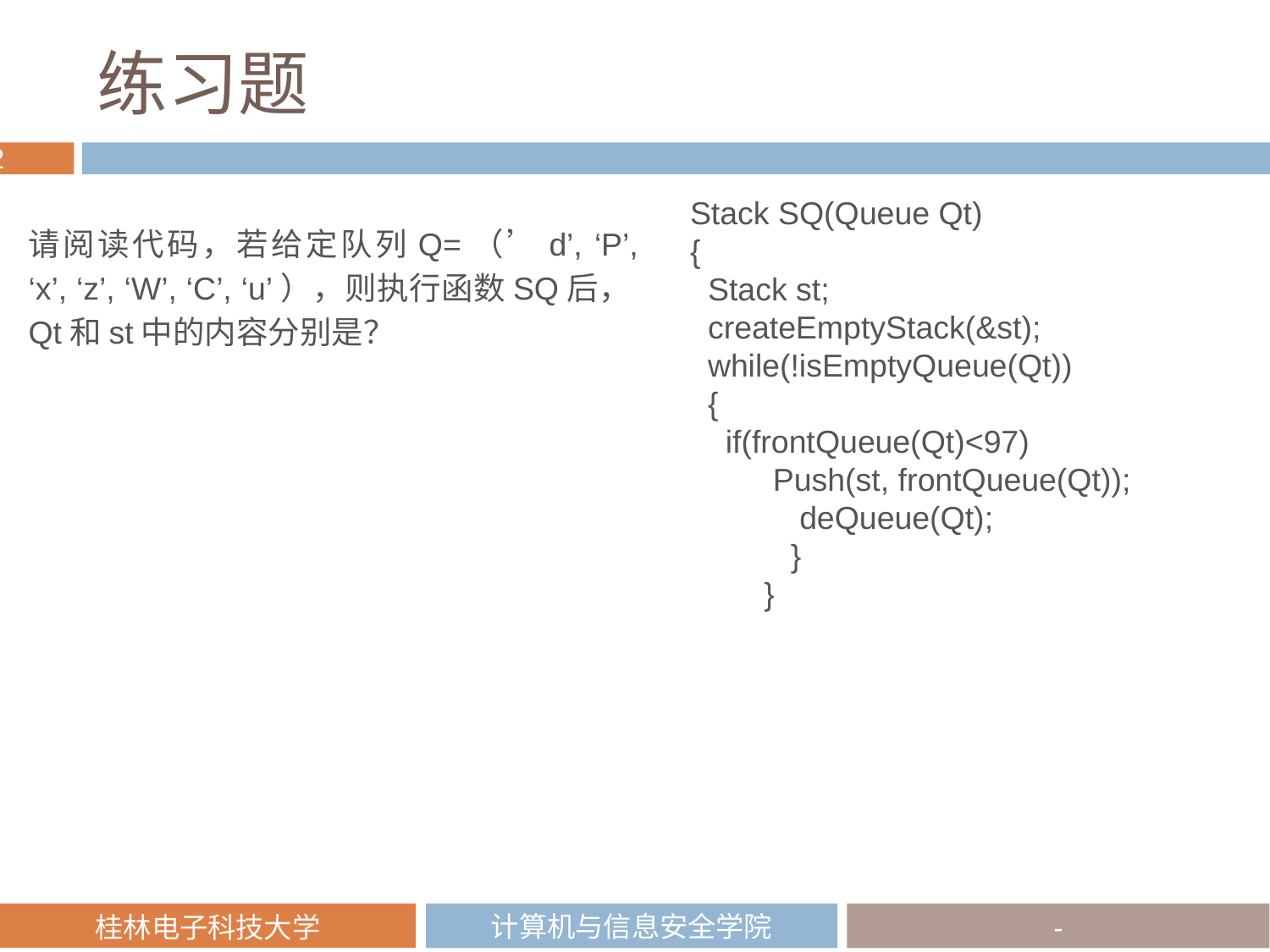

# 练习题
Stack SQ(Queue Qt)
{
  Stack st;
  createEmptyStack(&st);
  while(!isEmptyQueue(Qt))
  {
    if(frontQueue(Qt)<97)
 Push(st, frontQueue(Qt));
    deQueue(Qt);
   }
}
请阅读代码，若给定队列Q=（’d’, ‘P’, ‘x’, ‘z’, ‘W’, ‘C’, ‘u’），则执行函数SQ后，Qt和st中的内容分别是？